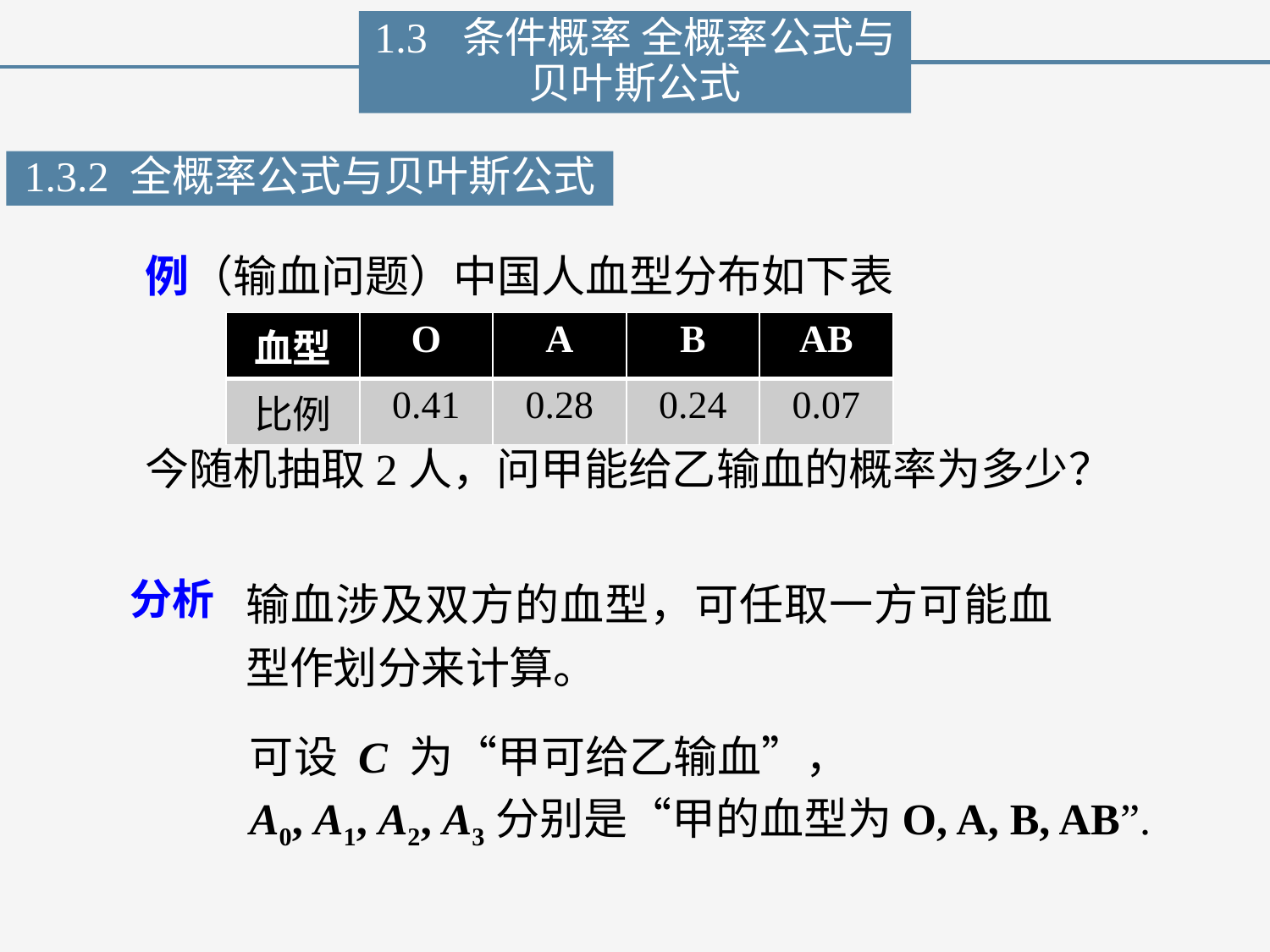

1.3 条件概率 全概率公式与贝叶斯公式
1.3.2 全概率公式与贝叶斯公式
例（输血问题）中国人血型分布如下表
| 血型 | O | A | B | AB |
| --- | --- | --- | --- | --- |
| 比例 | 0.41 | 0.28 | 0.24 | 0.07 |
今随机抽取2人，问甲能给乙输血的概率为多少？
输血涉及双方的血型，可任取一方可能血型作划分来计算。
分析

可设 C 为“甲可给乙输血”，
A0, A1, A2, A3分别是“甲的血型为O, A, B, AB”.